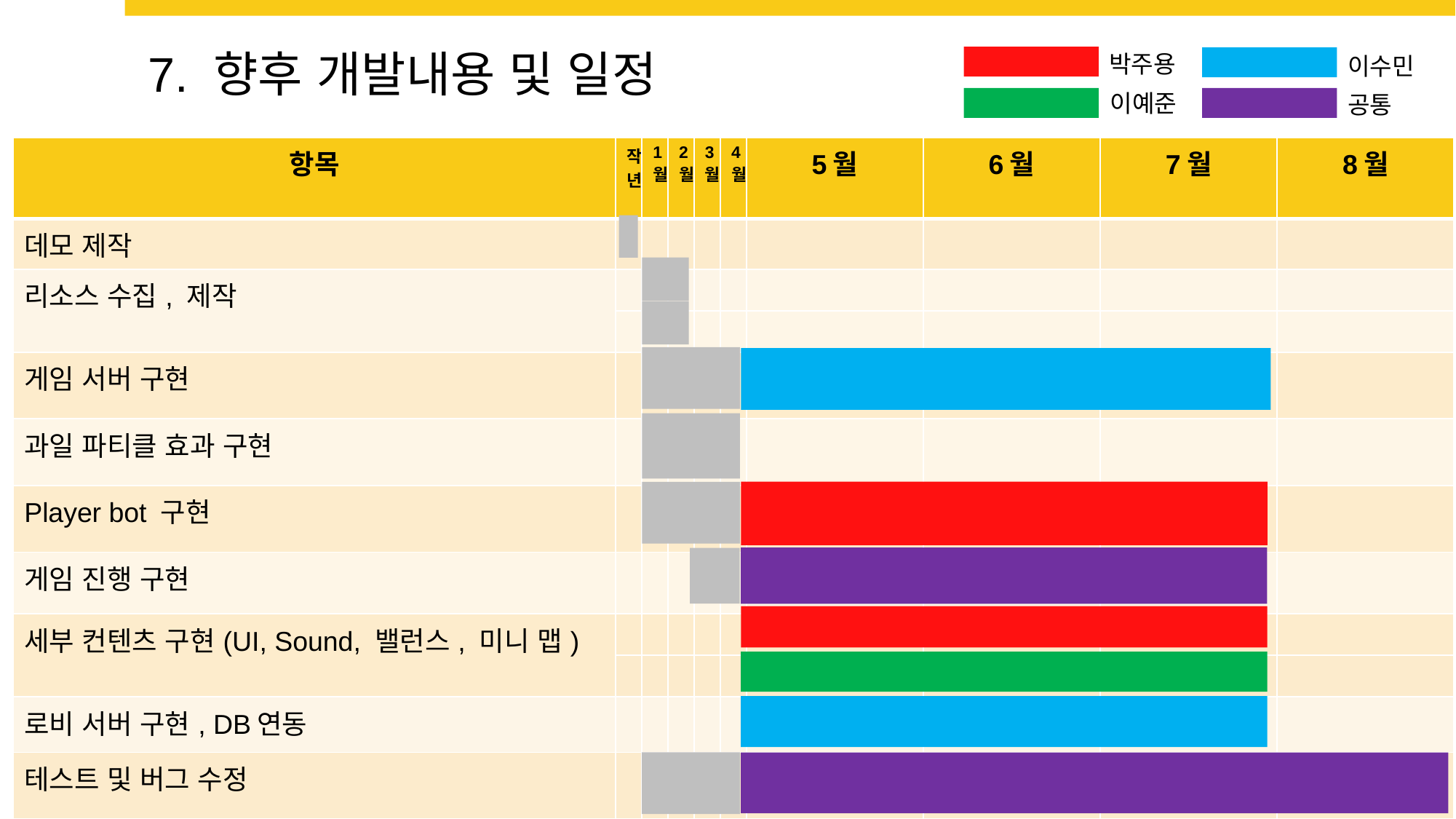

7. 향후 개발내용 및 일정
박주용
이수민

이예준
공통

| 항목 | 작년 | 1월 | 2월 | 3월 | 4월 | 5월 | 6월 | 7월 | 8월 |
| --- | --- | --- | --- | --- | --- | --- | --- | --- | --- |
| 데모 제작 |  |  |  |  |  |  |  |  |  |
| 리소스 수집, 제작 |  |  |  |  |  |  |  |  |  |
|  |  |  |  |  |  |  |  |  |  |
| 게임 서버 구현 |  |  |  |  |  |  |  |  |  |
| 과일 파티클 효과 구현 |  |  |  |  |  |  |  |  |  |
| Player bot 구현 |  |  |  |  |  |  |  |  |  |
| 게임 진행 구현 |  |  |  |  |  |  |  |  |  |
| 세부 컨텐츠 구현(UI, Sound, 밸런스, 미니 맵) |  |  |  |  |  |  |  |  |  |
|  |  |  |  |  |  |  |  |  |  |
| 로비 서버 구현, DB연동 |  |  |  |  |  |  |  |  |  |
| 테스트 및 버그 수정 |  |  |  |  |  |  |  |  |  |